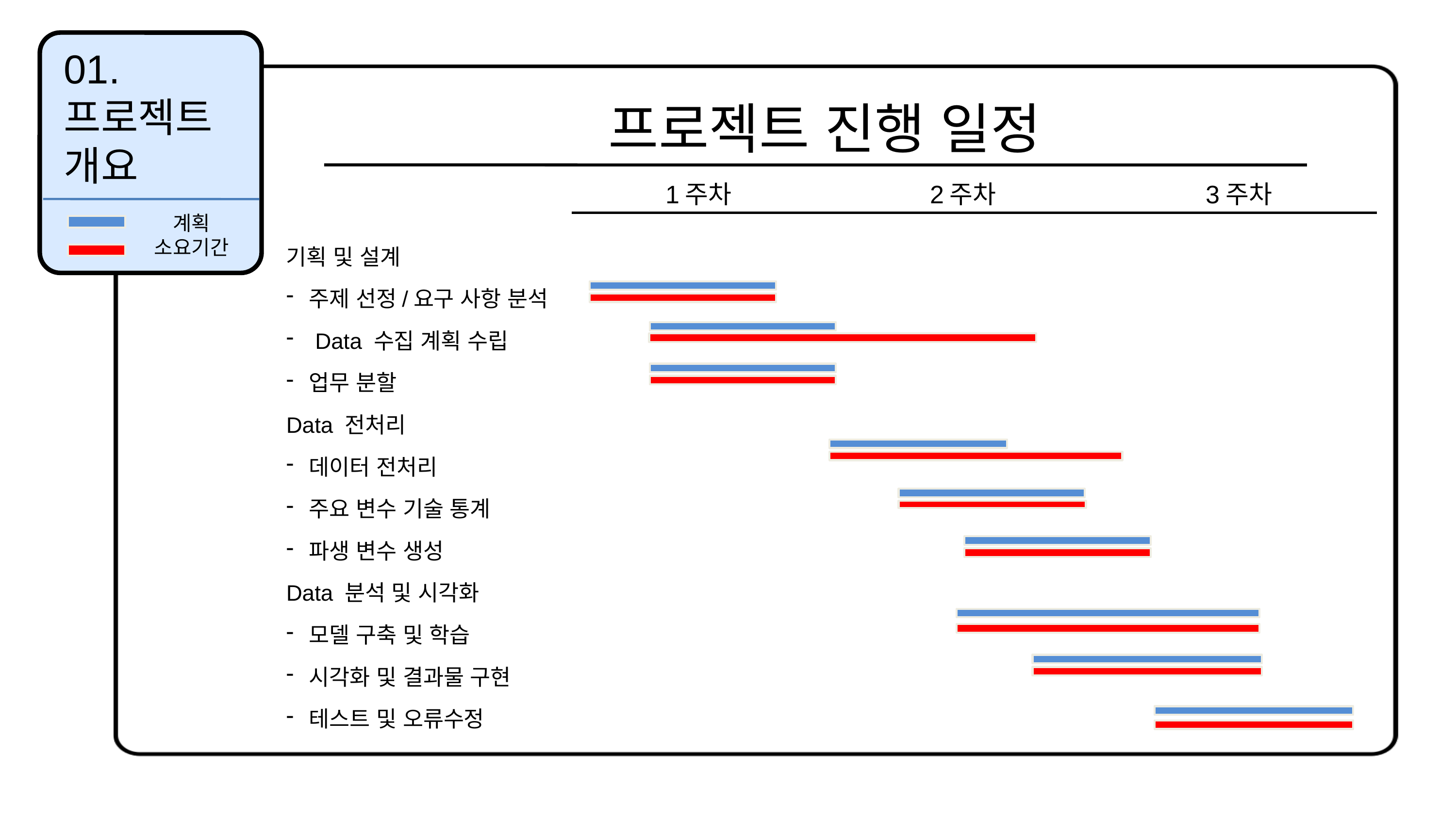

01. 프로젝트 개요
프로젝트 진행 일정
|  | 1주차 | 2주차 | 3주차 |
| --- | --- | --- | --- |
|  |  |  |  |
계획
소요기간

기획 및 설계
주제 선정/요구 사항 분석
 Data 수집 계획 수립
업무 분할
Data 전처리
데이터 전처리
주요 변수 기술 통계
파생 변수 생성
Data 분석 및 시각화
모델 구축 및 학습
시각화 및 결과물 구현
테스트 및 오류수정